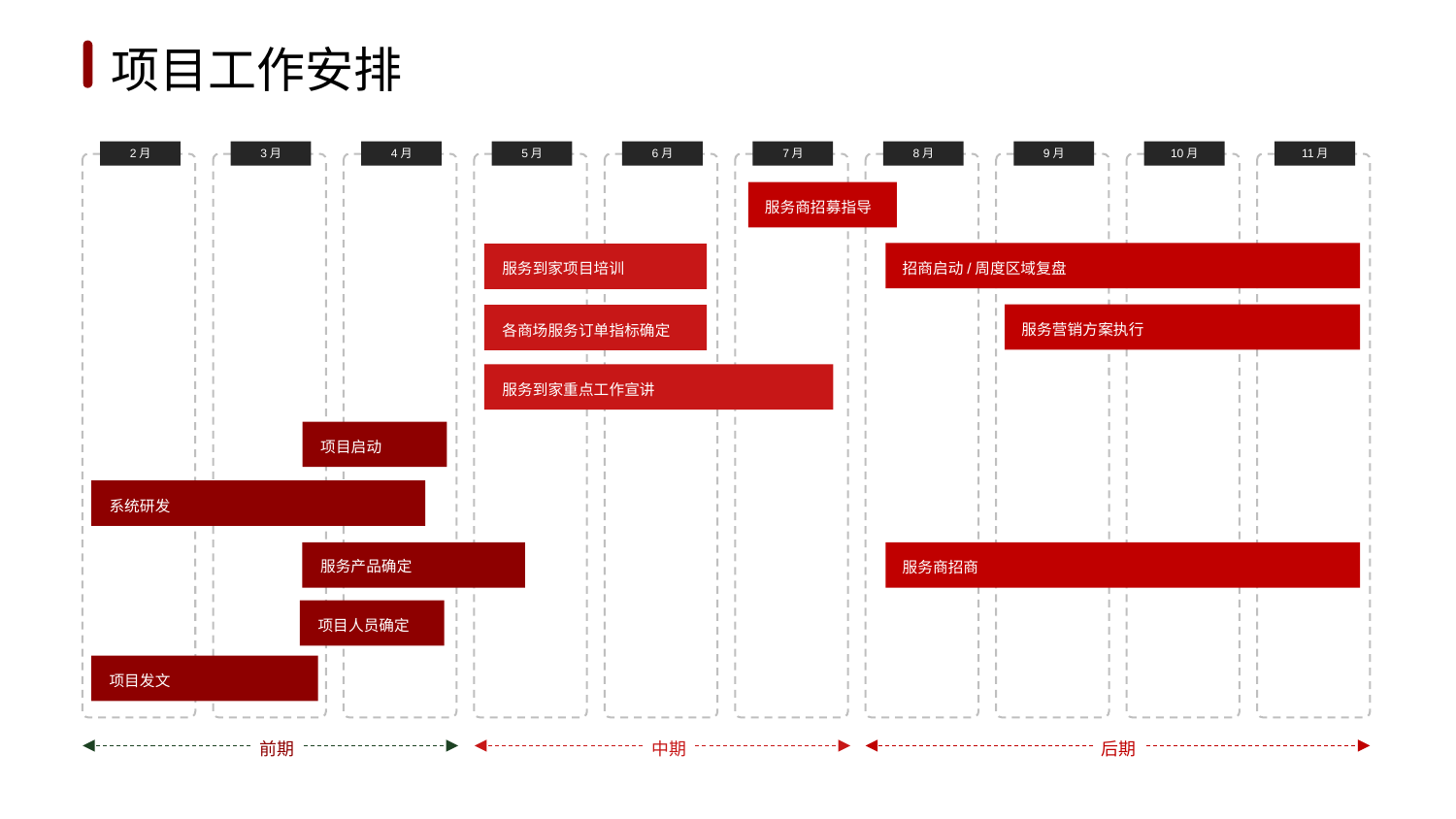

1
2
3
4
5
6
项目工作安排

2月
3月
4月
5月
6月
7月
8月
9月
10月
11月

服务商招募指导

招商启动/周度区域复盘
服务到家项目培训

服务营销方案执行
各商场服务订单指标确定

服务到家重点工作宣讲

项目启动

系统研发

服务产品确定
服务商招商

项目人员确定

项目发文
前期
中期
后期